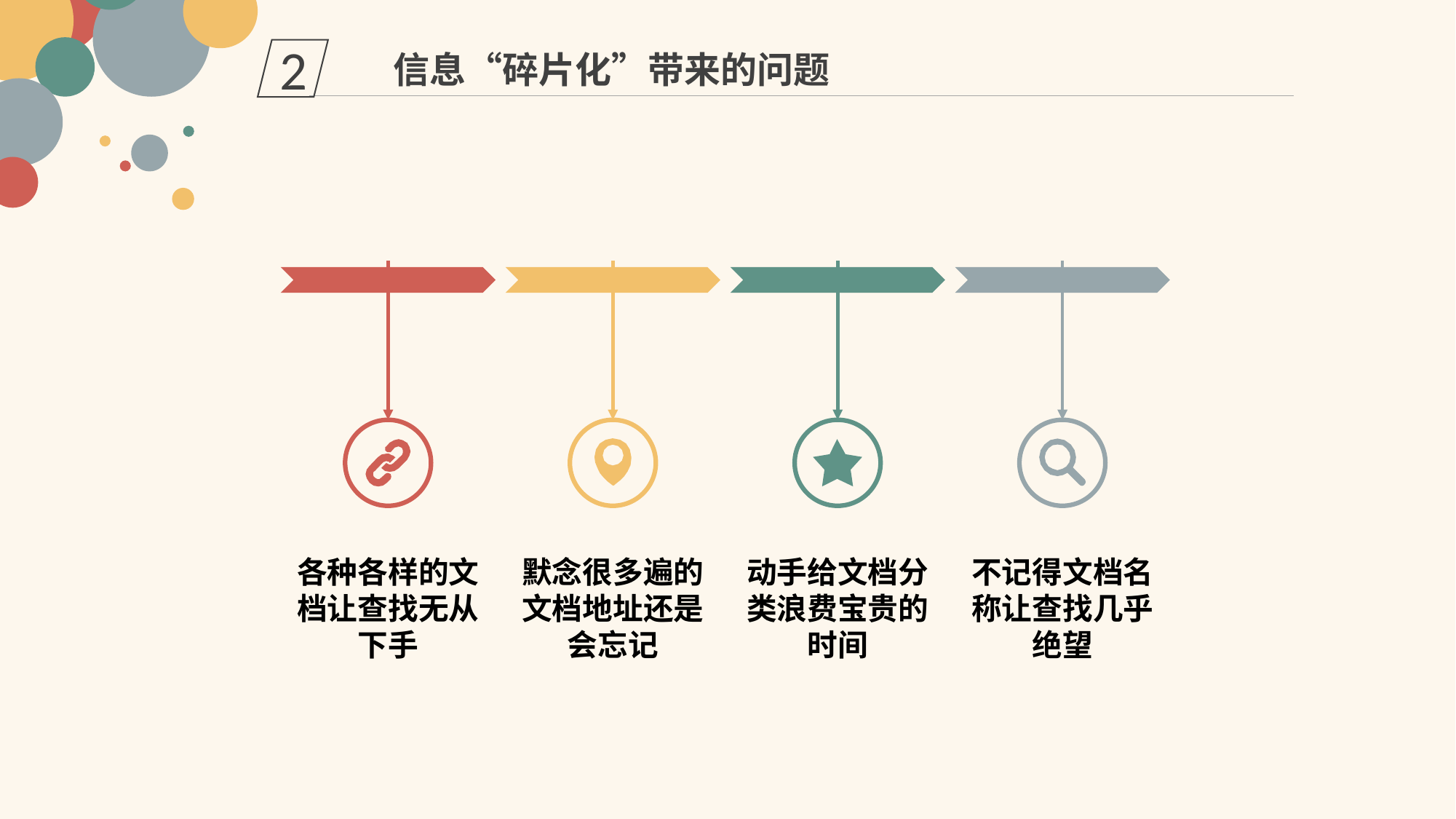

2
信息“碎片化”带来的问题

各种各样的文档让查找无从下手
默念很多遍的文档地址还是会忘记
动手给文档分类浪费宝贵的时间
不记得文档名称让查找几乎绝望